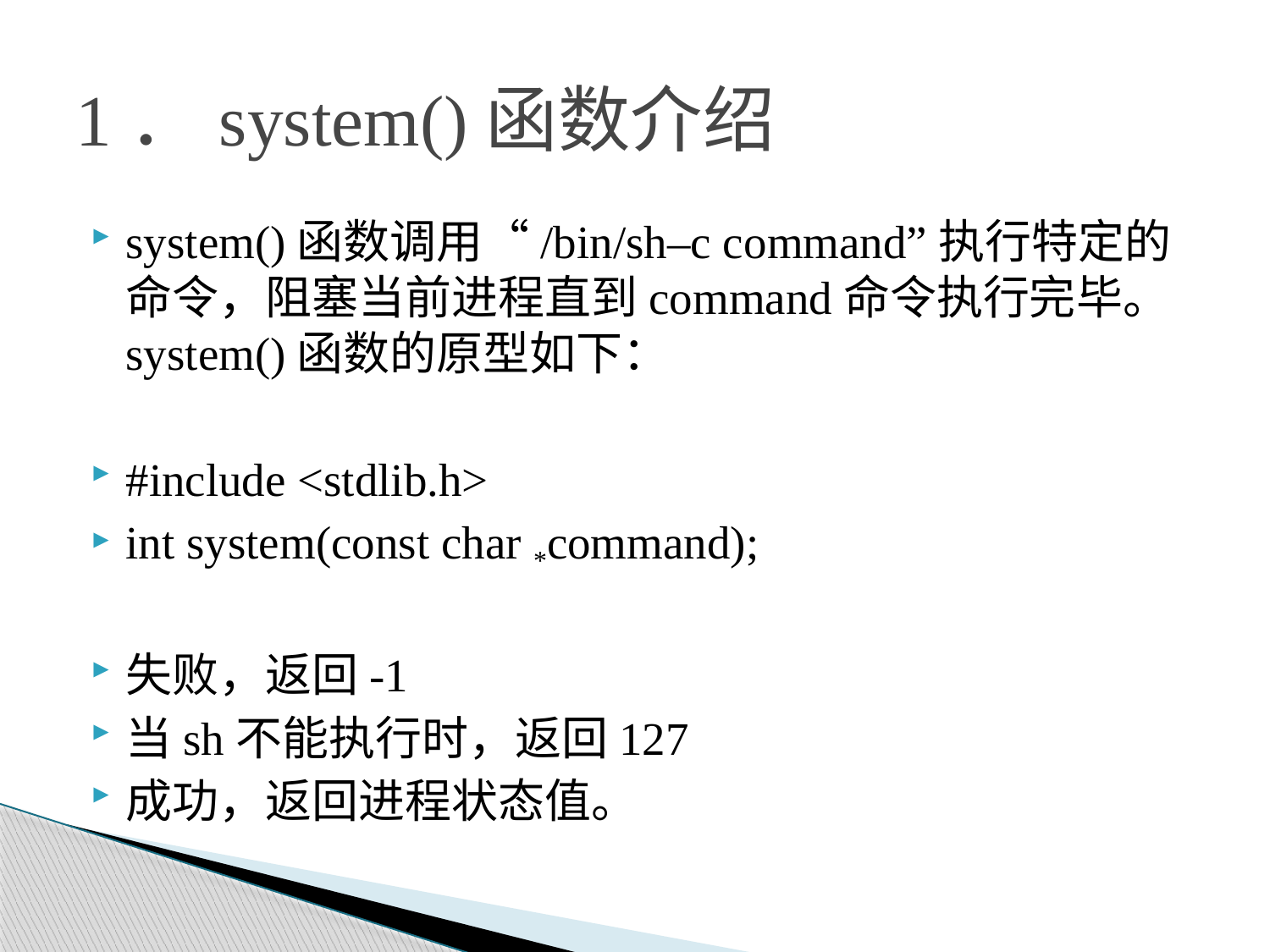

# 1．system()函数介绍
system()函数调用“/bin/sh–c command”执行特定的命令，阻塞当前进程直到command命令执行完毕。system()函数的原型如下：

#include <stdlib.h>
int system(const char *command);

失败，返回-1
当sh不能执行时，返回127
成功，返回进程状态值。